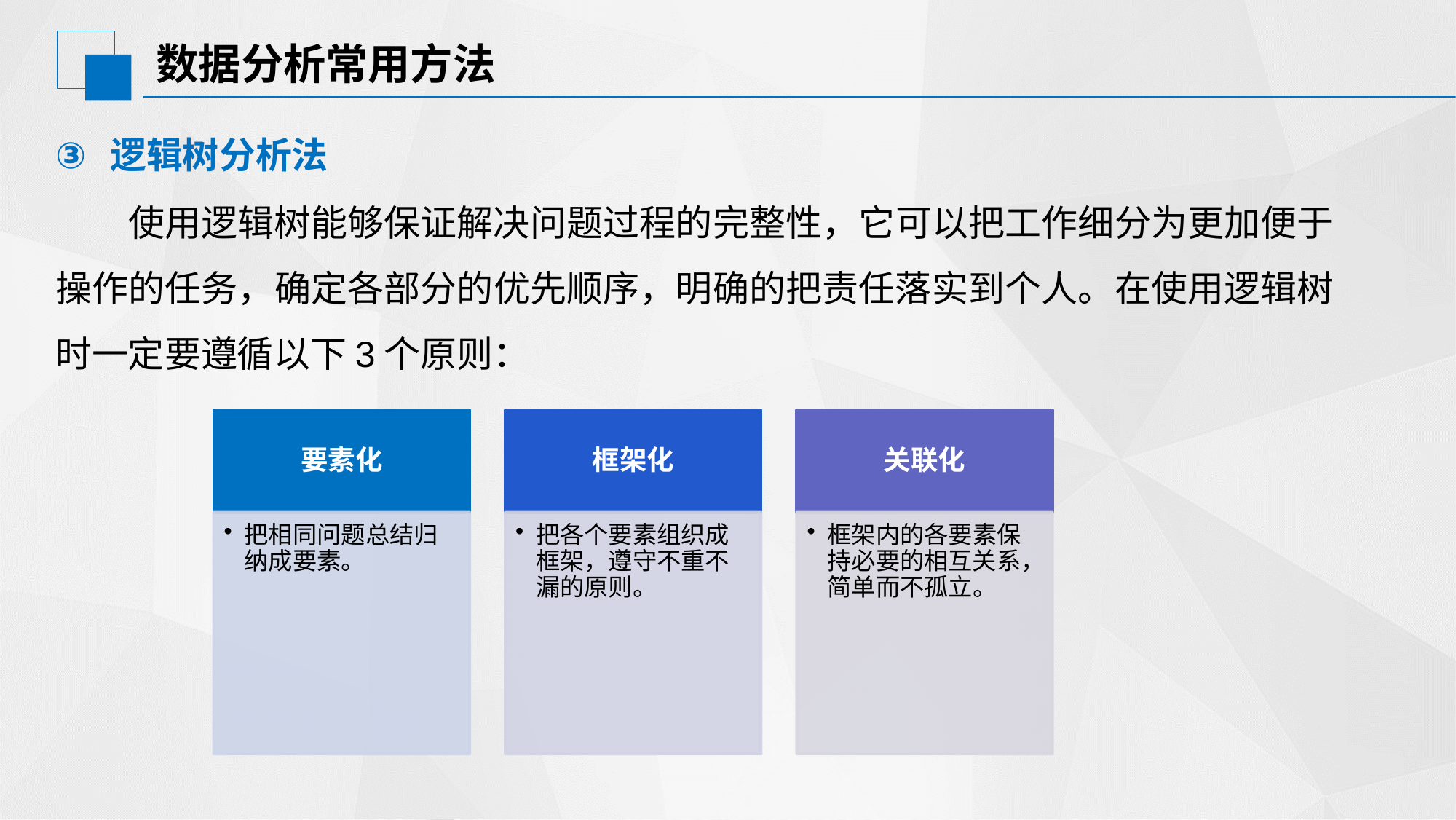

# 数据分析常用方法
逻辑树分析法
使用逻辑树能够保证解决问题过程的完整性，它可以把工作细分为更加便于操作的任务，确定各部分的优先顺序，明确的把责任落实到个人。在使用逻辑树时一定要遵循以下3个原则：
要素化
把相同问题总结归纳成要素。
框架化
把各个要素组织成框架，遵守不重不漏的原则。
关联化
框架内的各要素保持必要的相互关系，简单而不孤立。